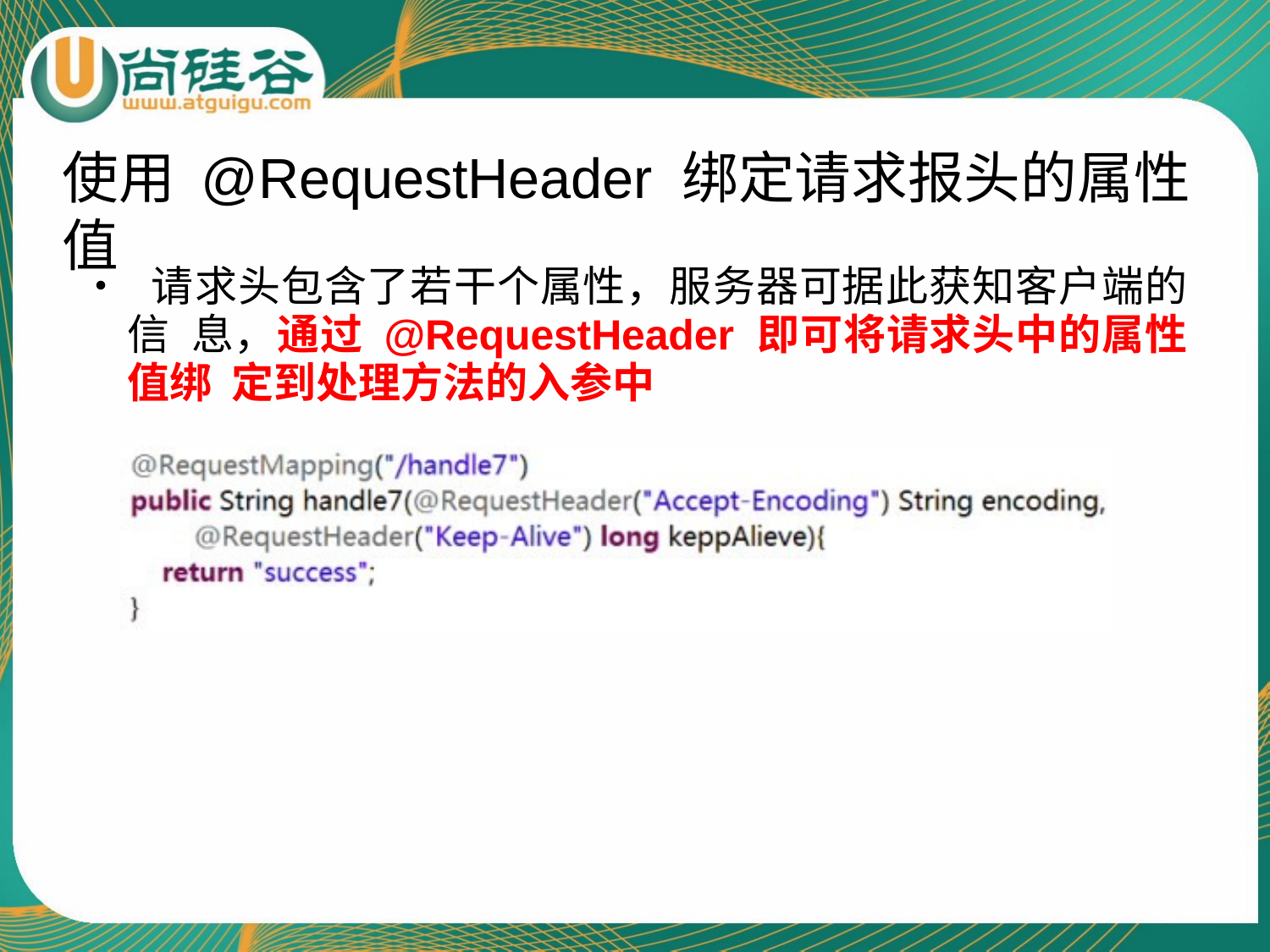

# 使用 @RequestHeader 绑定请求报头的属性值
• 请求头包含了若干个属性，服务器可据此获知客户端的信  息，通过 @RequestHeader 即可将请求头中的属性值绑  定到处理方法的入参中